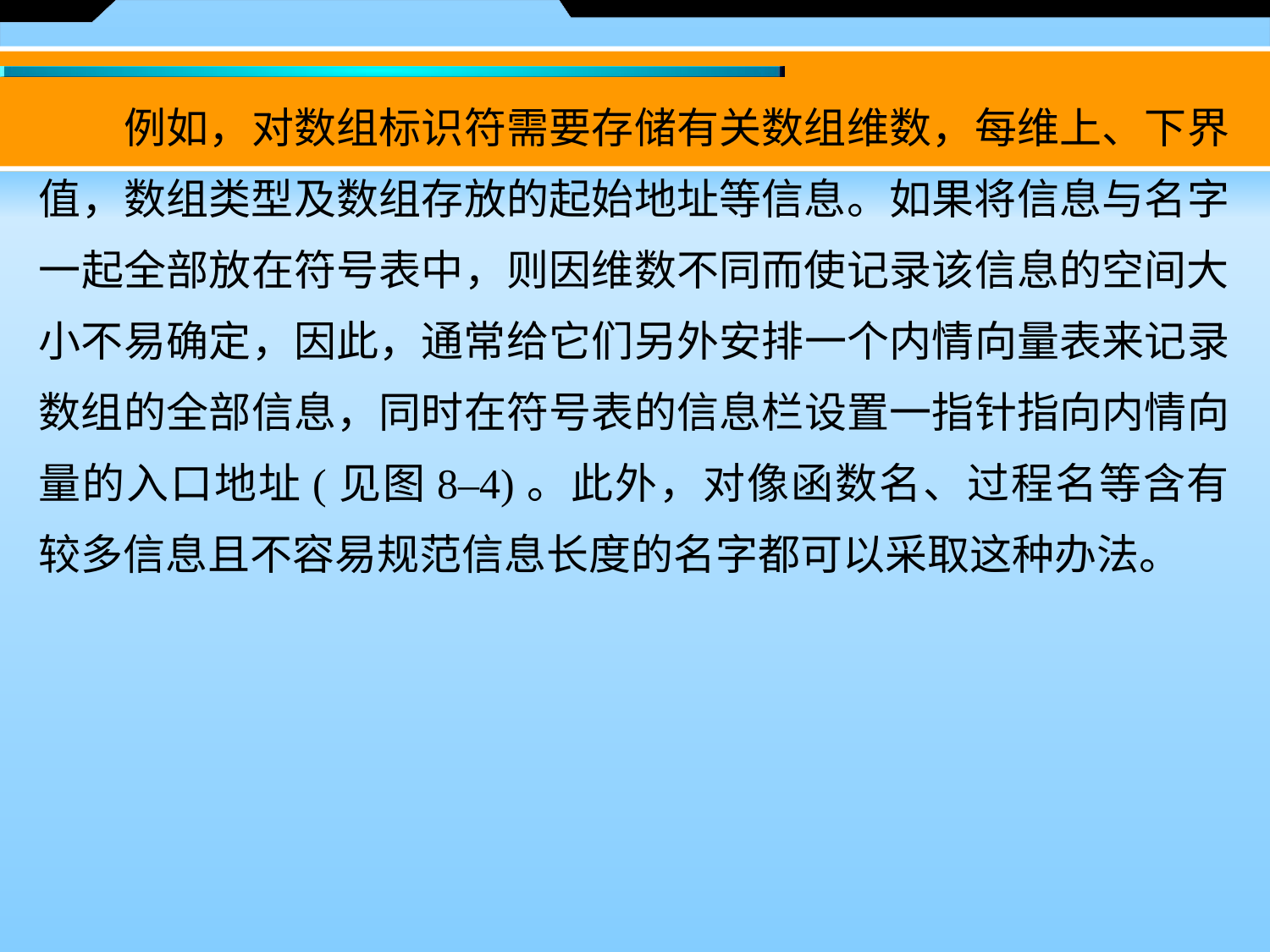

例如，对数组标识符需要存储有关数组维数，每维上、下界值，数组类型及数组存放的起始地址等信息。如果将信息与名字一起全部放在符号表中，则因维数不同而使记录该信息的空间大小不易确定，因此，通常给它们另外安排一个内情向量表来记录数组的全部信息，同时在符号表的信息栏设置一指针指向内情向量的入口地址(见图8–4)。此外，对像函数名、过程名等含有较多信息且不容易规范信息长度的名字都可以采取这种办法。